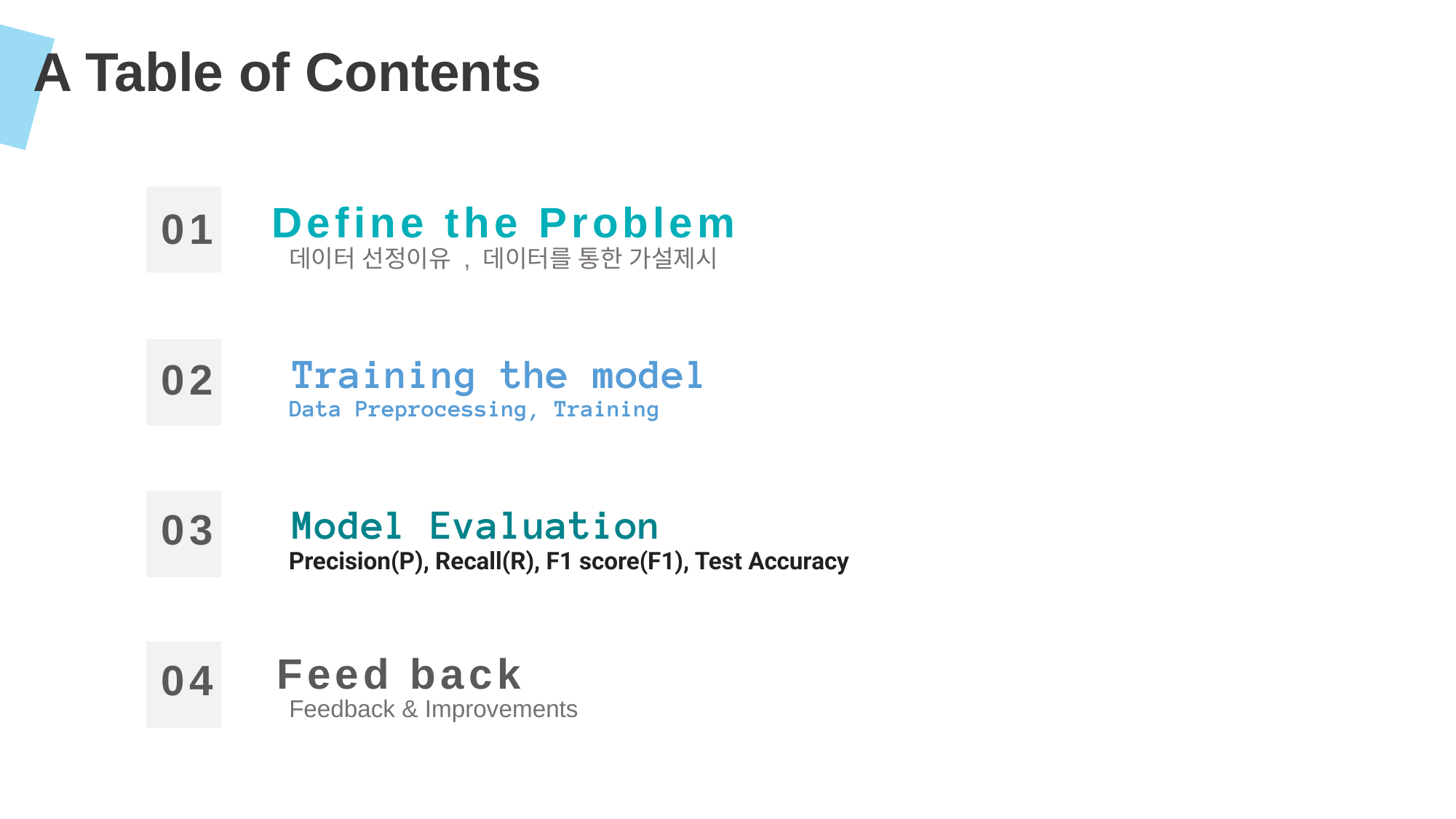

A Table of Contents

Define the Problem
01
데이터 선정이유 , 데이터를 통한 가설제시

Training the model

02
Data Preprocessing, Training

Model Evaluation
03
Precision(P), Recall(R), F1 score(F1), Test Accuracy
Feed back

04
Feedback & Improvements